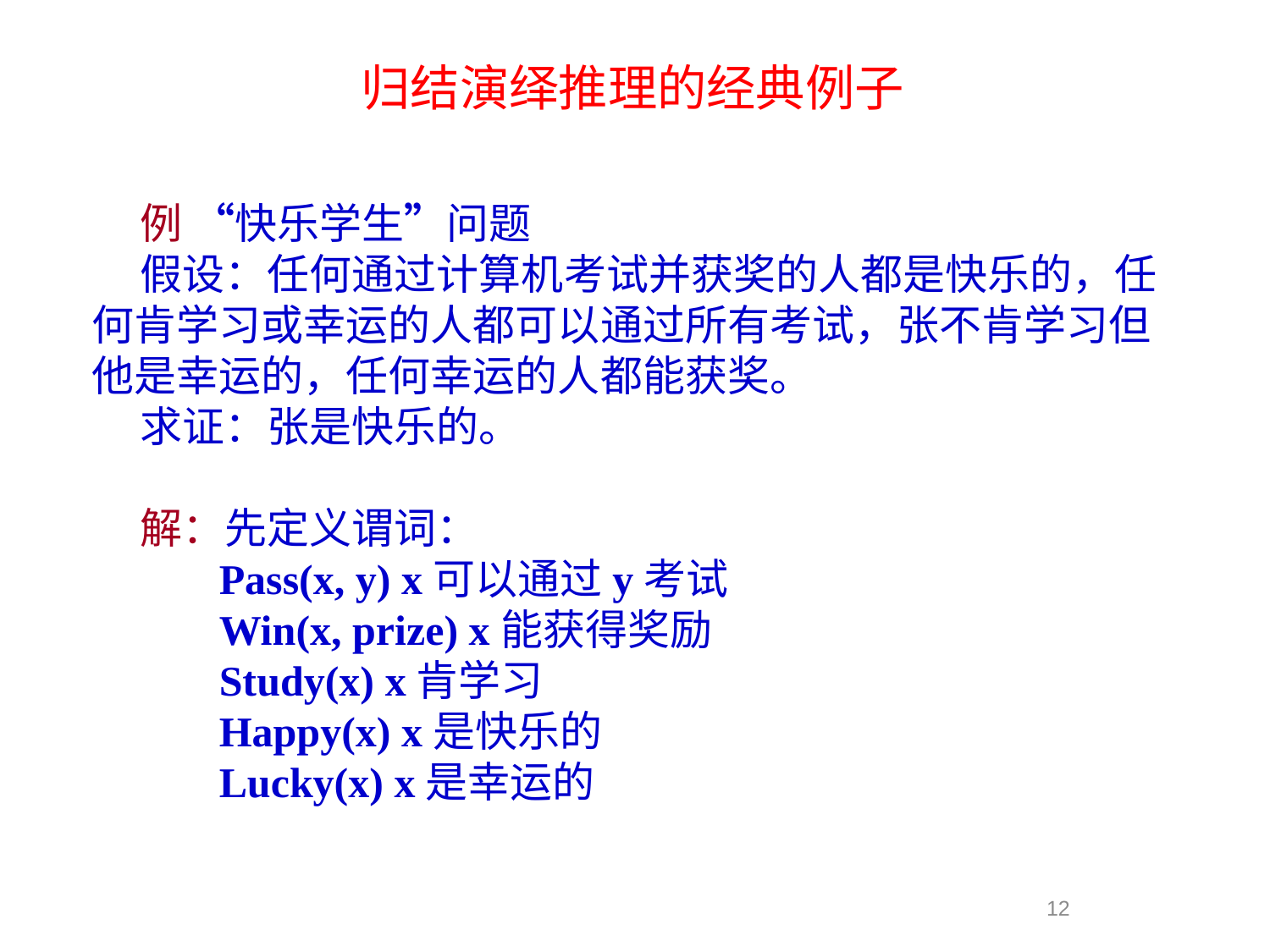

归结演绎推理的经典例子
    例 “快乐学生”问题
    假设：任何通过计算机考试并获奖的人都是快乐的，任何肯学习或幸运的人都可以通过所有考试，张不肯学习但他是幸运的，任何幸运的人都能获奖。
    求证：张是快乐的。

    解：先定义谓词：
	Pass(x, y) x可以通过y考试
	Win(x, prize) x能获得奖励
	Study(x) x肯学习
	Happy(x) x是快乐的
	Lucky(x) x是幸运的
12